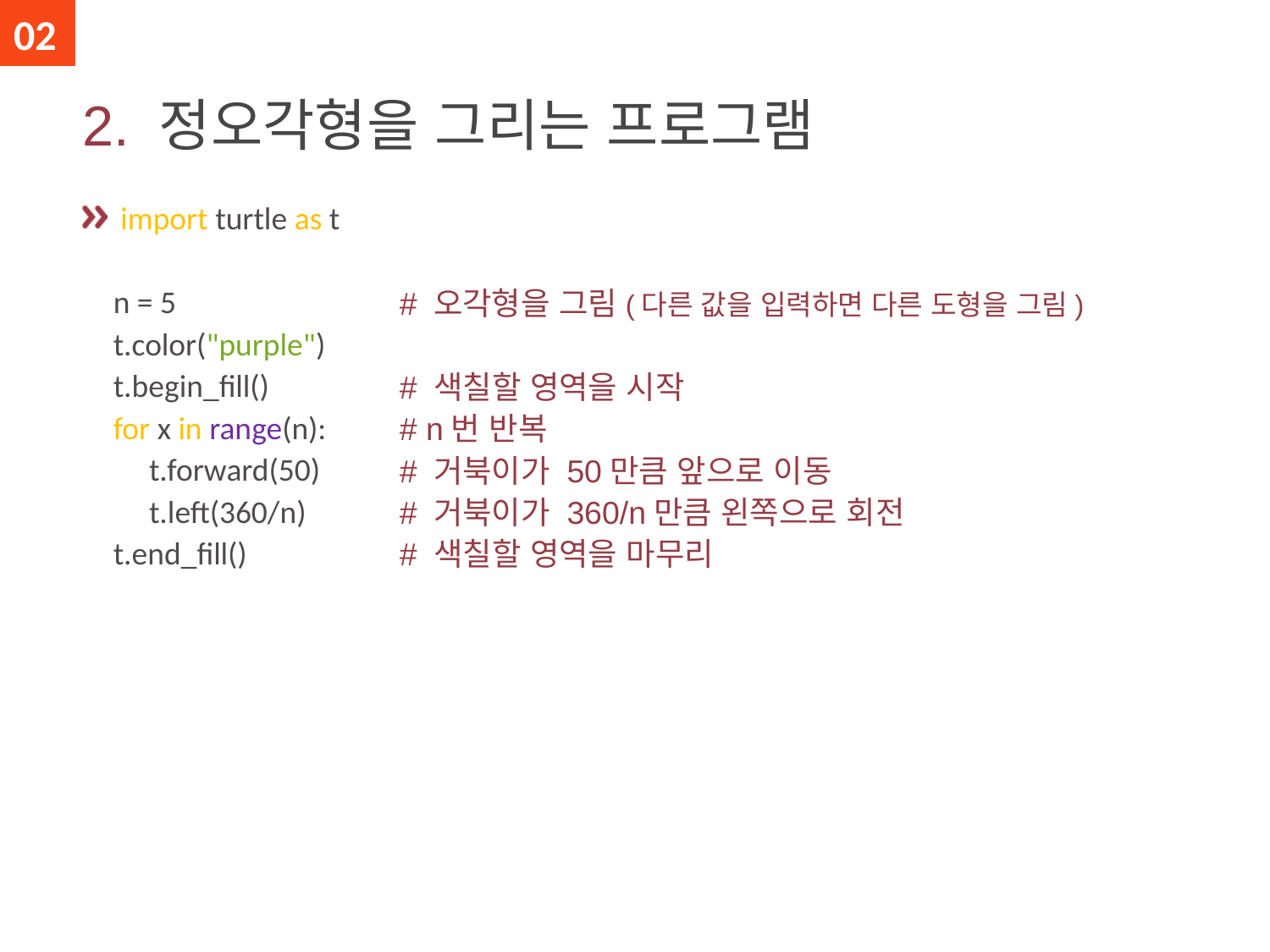

02
# 2. 정오각형을 그리는 프로그램
 import turtle as t
n = 5
t.color("purple")
t.begin_fill()
for x in range(n):
     t.forward(50)
     t.left(360/n)
t.end_fill()
# 오각형을 그림(다른 값을 입력하면 다른 도형을 그림)
# 색칠할 영역을 시작
# n번 반복
# 거북이가 50만큼 앞으로 이동
# 거북이가 360/n만큼 왼쪽으로 회전
# 색칠할 영역을 마무리